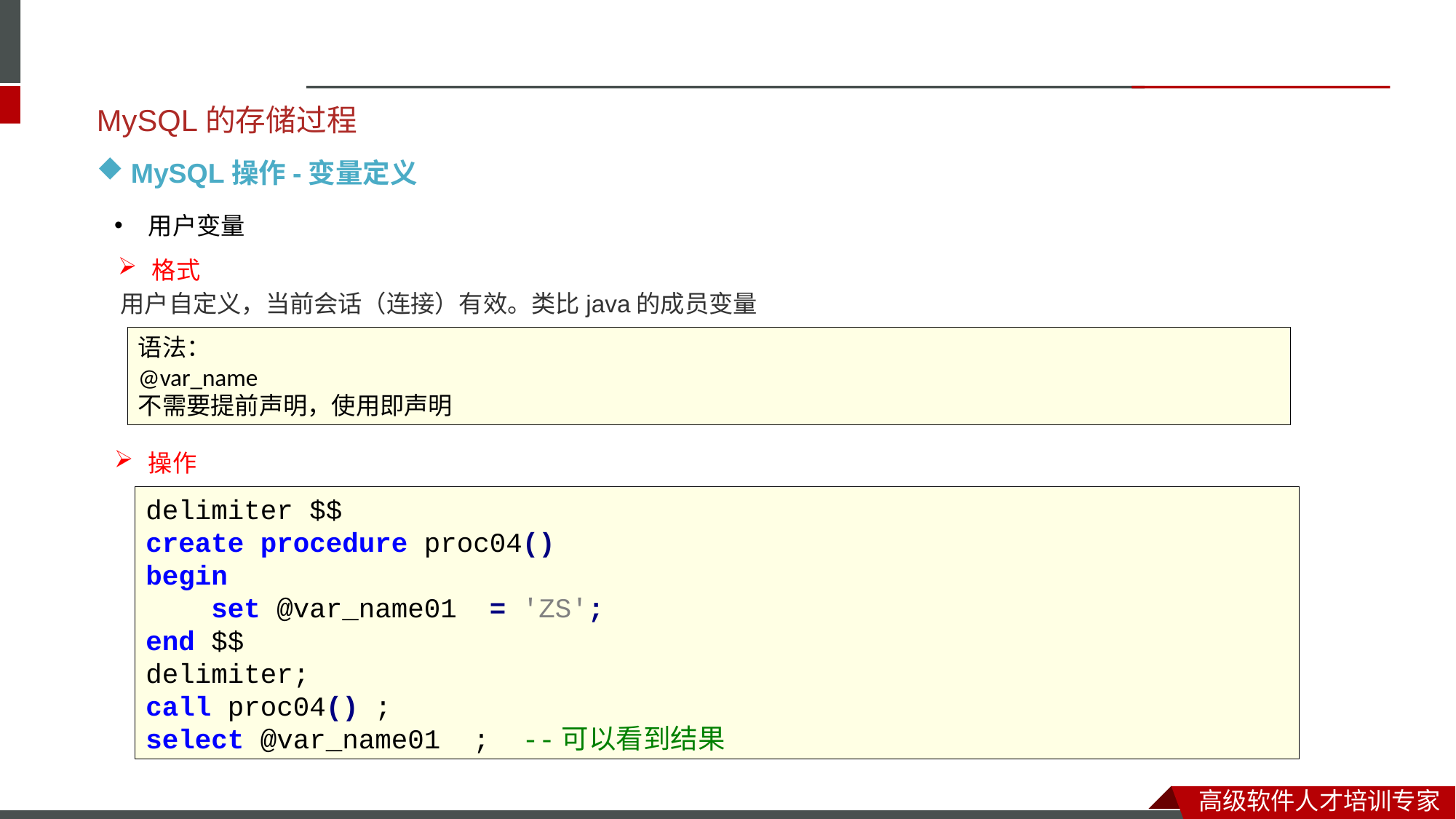

MySQL的存储过程
MySQL操作-变量定义
用户变量
格式
用户自定义，当前会话（连接）有效。类比java的成员变量
语法：
@var_name
不需要提前声明，使用即声明
操作
delimiter $$
create procedure proc04()
begin
    set @var_name01  = 'ZS';
end $$
delimiter;
call proc04() ;
select @var_name01  ;  --可以看到结果